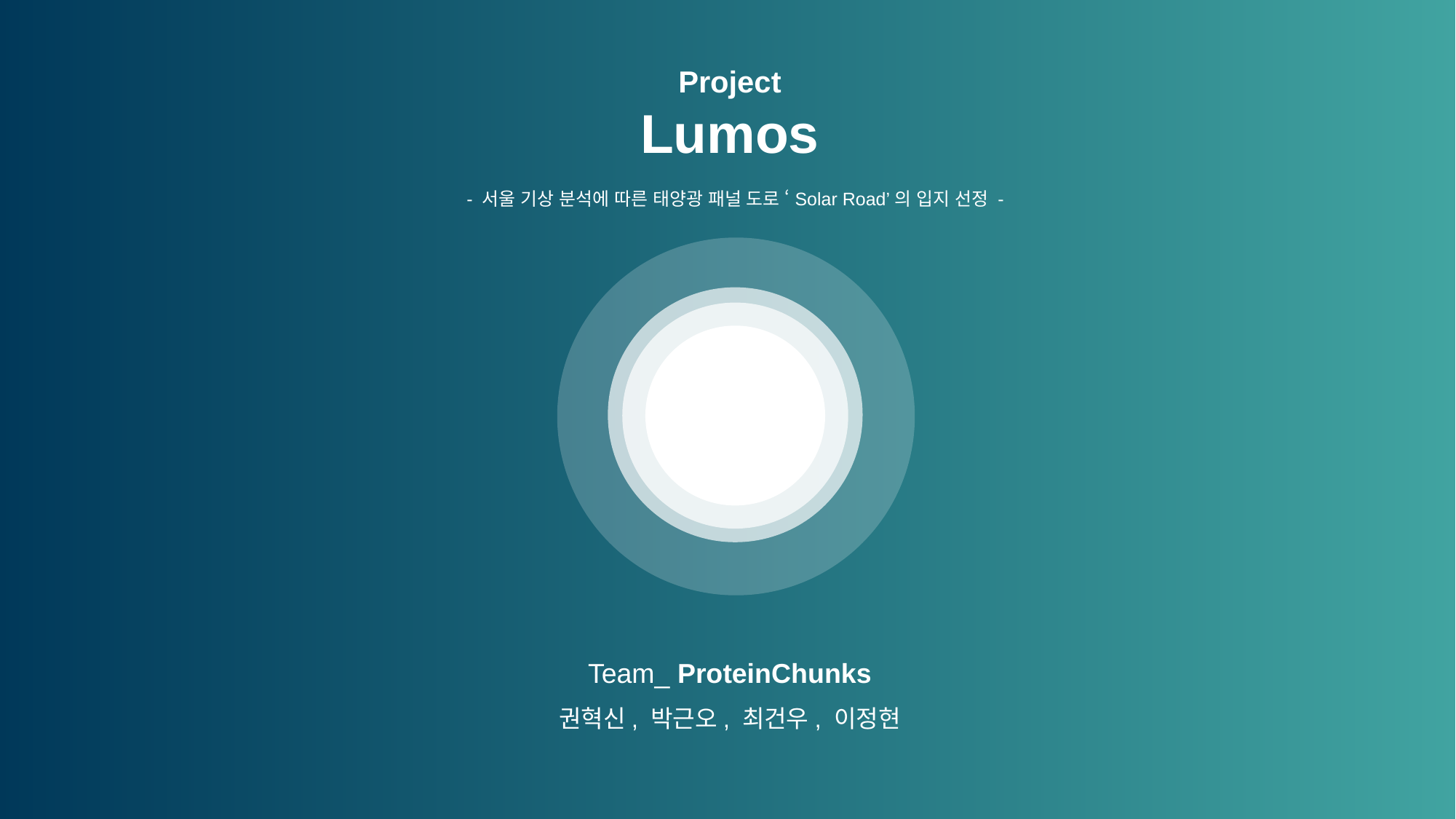

Project
Lumos
- 서울 기상 분석에 따른 태양광 패널 도로 ‘Solar Road’의 입지 선정 -

Team_ ProteinChunks
권혁신, 박근오, 최건우, 이정현